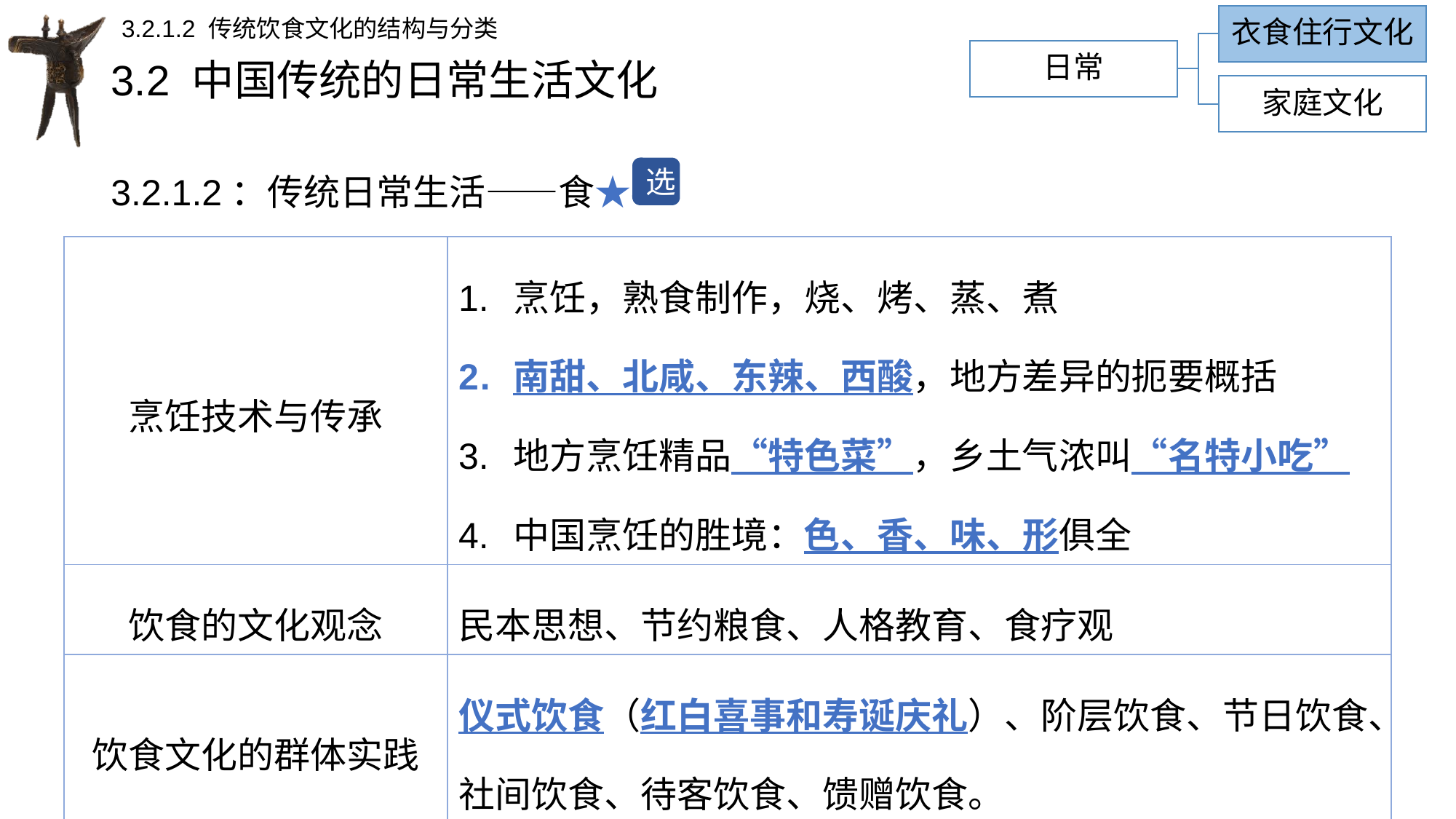

衣食住行文化
3.2.1.2 传统饮食文化的结构与分类

日常
# 3.2 中国传统的日常生活文化

家庭文化
3.2.1.2：传统日常生活——食★
选
| 烹饪技术与传承 | 烹饪，熟食制作，烧、烤、蒸、煮 南甜、北咸、东辣、西酸，地方差异的扼要概括 地方烹饪精品“特色菜”，乡土气浓叫“名特小吃” 中国烹饪的胜境：色、香、味、形俱全 |
| --- | --- |
| 饮食的文化观念 | 民本思想、节约粮食、人格教育、食疗观 |
| 饮食文化的群体实践 | 仪式饮食（红白喜事和寿诞庆礼）、阶层饮食、节日饮食、社间饮食、待客饮食、馈赠饮食。 |
76